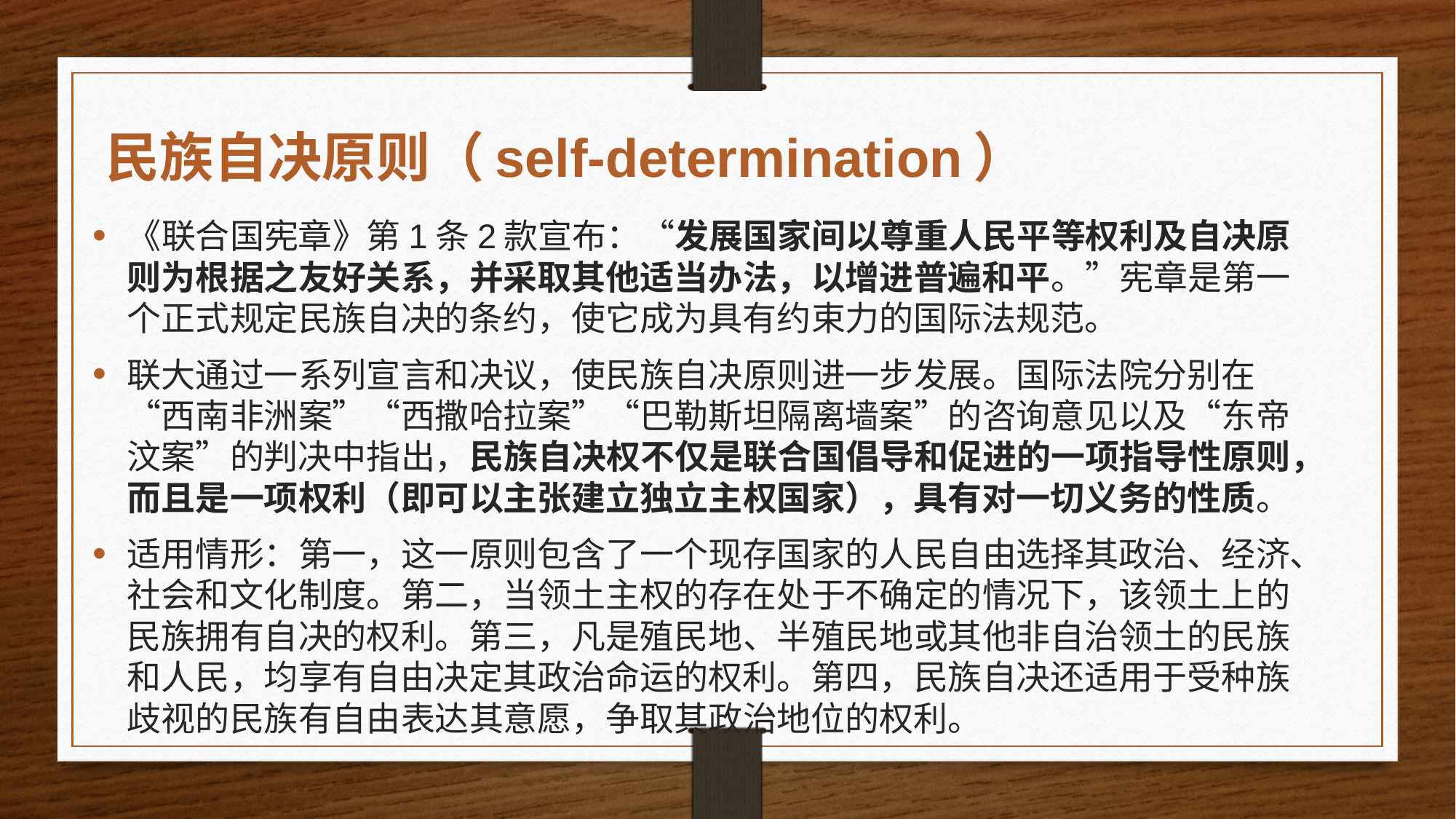

# 民族自决原则（self-determination）
《联合国宪章》第1条2款宣布：“发展国家间以尊重人民平等权利及自决原则为根据之友好关系，并采取其他适当办法，以增进普遍和平。”宪章是第一个正式规定民族自决的条约，使它成为具有约束力的国际法规范。
联大通过一系列宣言和决议，使民族自决原则进一步发展。国际法院分别在“西南非洲案”“西撒哈拉案”“巴勒斯坦隔离墙案”的咨询意见以及“东帝汶案”的判决中指出，民族自决权不仅是联合国倡导和促进的一项指导性原则，而且是一项权利（即可以主张建立独立主权国家），具有对一切义务的性质。
适用情形：第一，这一原则包含了一个现存国家的人民自由选择其政治、经济、社会和文化制度。第二，当领土主权的存在处于不确定的情况下，该领土上的民族拥有自决的权利。第三，凡是殖民地、半殖民地或其他非自治领土的民族和人民，均享有自由决定其政治命运的权利。第四，民族自决还适用于受种族歧视的民族有自由表达其意愿，争取其政治地位的权利。